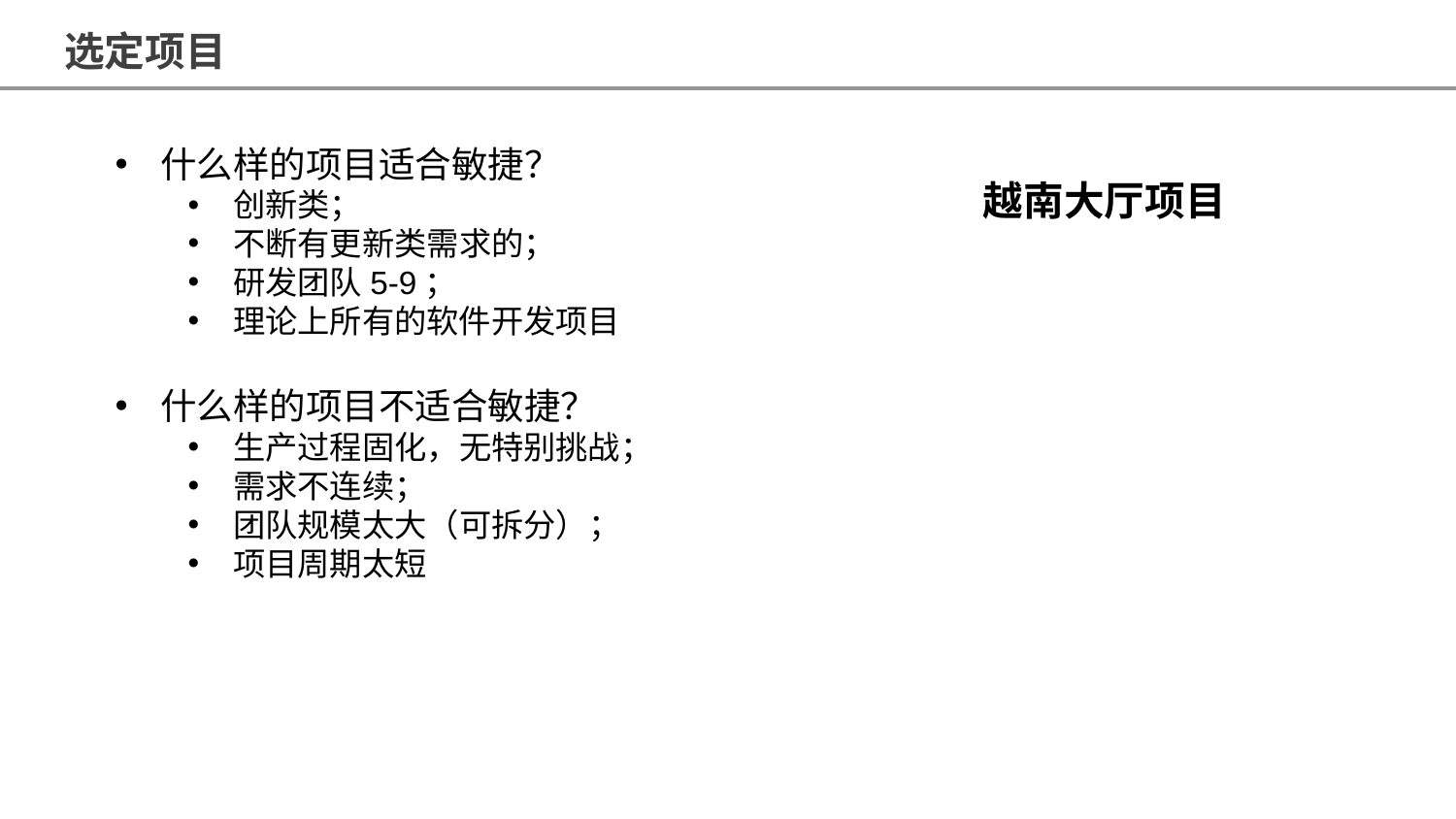

选定项目
什么样的项目适合敏捷？
创新类；
不断有更新类需求的；
研发团队5-9；
理论上所有的软件开发项目

什么样的项目不适合敏捷？
生产过程固化，无特别挑战；
需求不连续；
团队规模太大（可拆分）；
项目周期太短
越南大厅项目